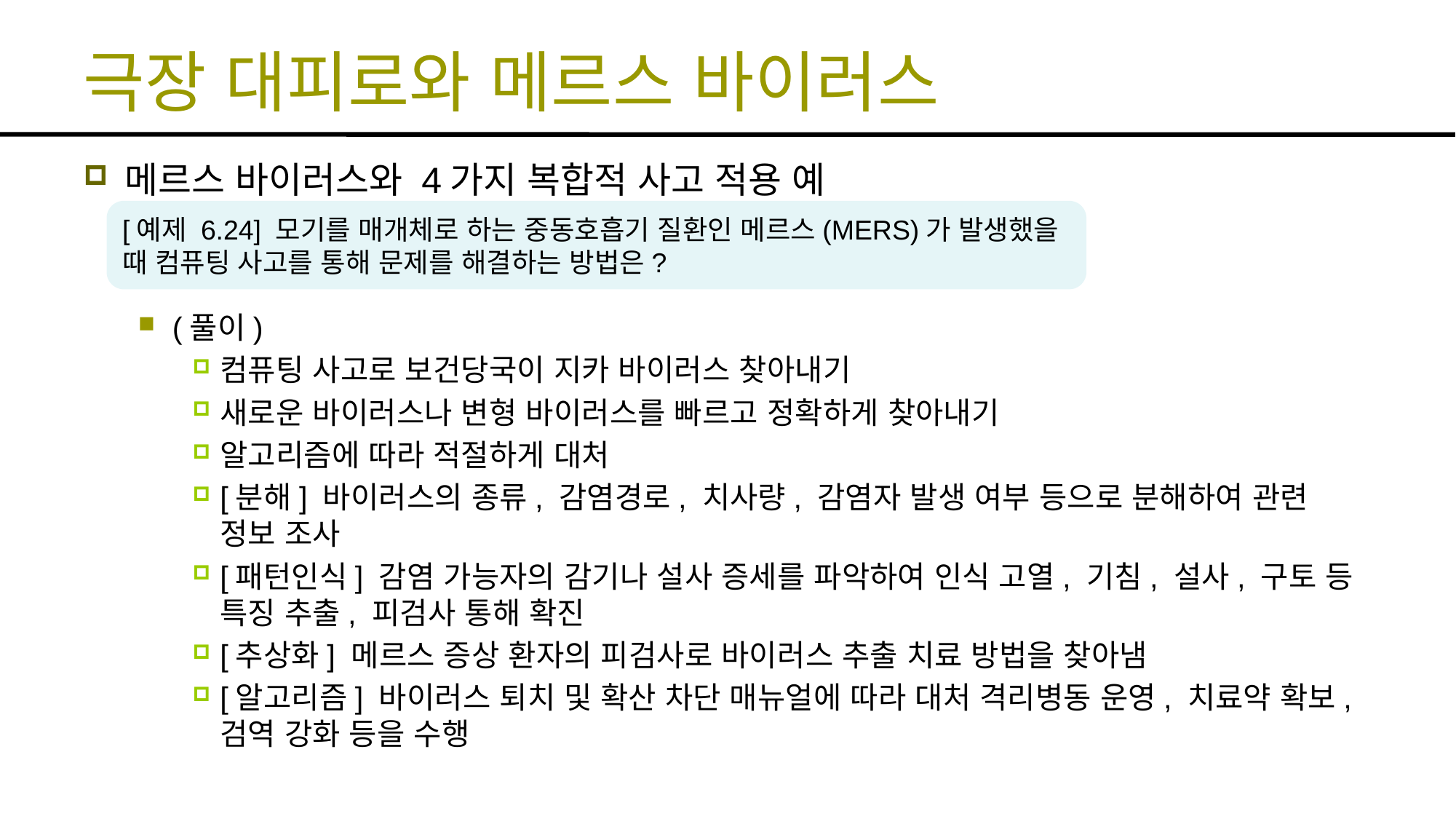

# 극장 대피로와 메르스 바이러스
메르스 바이러스와 4가지 복합적 사고 적용 예

(풀이)
컴퓨팅 사고로 보건당국이 지카 바이러스 찾아내기
새로운 바이러스나 변형 바이러스를 빠르고 정확하게 찾아내기
알고리즘에 따라 적절하게 대처
[분해] 바이러스의 종류, 감염경로, 치사량, 감염자 발생 여부 등으로 분해하여 관련 정보 조사
[패턴인식] 감염 가능자의 감기나 설사 증세를 파악하여 인식 고열, 기침, 설사, 구토 등 특징 추출, 피검사 통해 확진
[추상화] 메르스 증상 환자의 피검사로 바이러스 추출 치료 방법을 찾아냄
[알고리즘] 바이러스 퇴치 및 확산 차단 매뉴얼에 따라 대처 격리병동 운영, 치료약 확보, 검역 강화 등을 수행

[예제 6.24] 모기를 매개체로 하는 중동호흡기 질환인 메르스(MERS)가 발생했을 때 컴퓨팅 사고를 통해 문제를 해결하는 방법은?